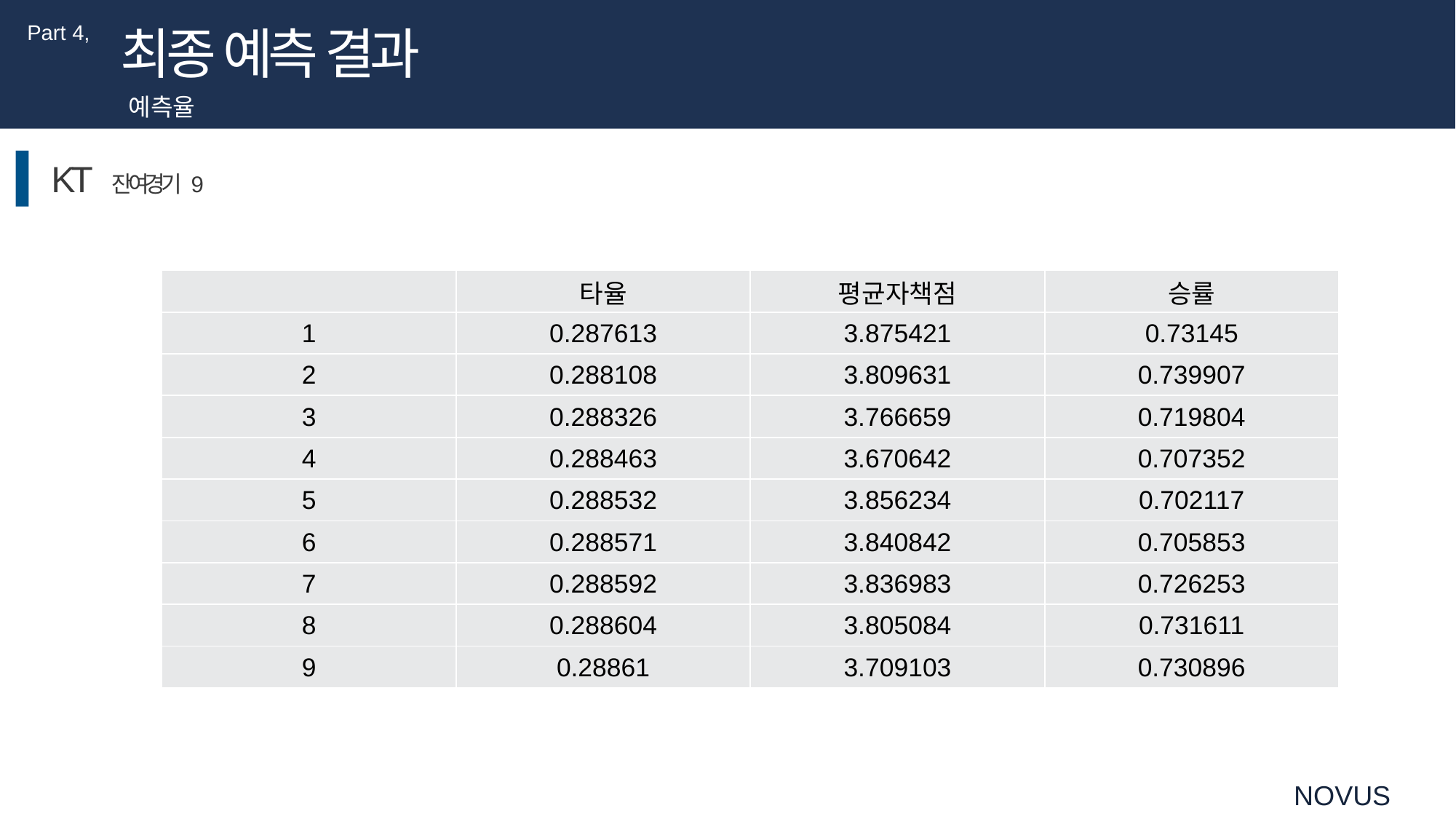

Part 4,
최종 예측 결과
예측율

KT 잔여경기  9
|  | 타율 | 평균자책점 | 승률 |
| --- | --- | --- | --- |
| 1 | 0.287613 | 3.875421 | 0.73145 |
| 2 | 0.288108 | 3.809631 | 0.739907 |
| 3 | 0.288326 | 3.766659 | 0.719804 |
| 4 | 0.288463 | 3.670642 | 0.707352 |
| 5 | 0.288532 | 3.856234 | 0.702117 |
| 6 | 0.288571 | 3.840842 | 0.705853 |
| 7 | 0.288592 | 3.836983 | 0.726253 |
| 8 | 0.288604 | 3.805084 | 0.731611 |
| 9 | 0.28861 | 3.709103 | 0.730896 |
NOVUS